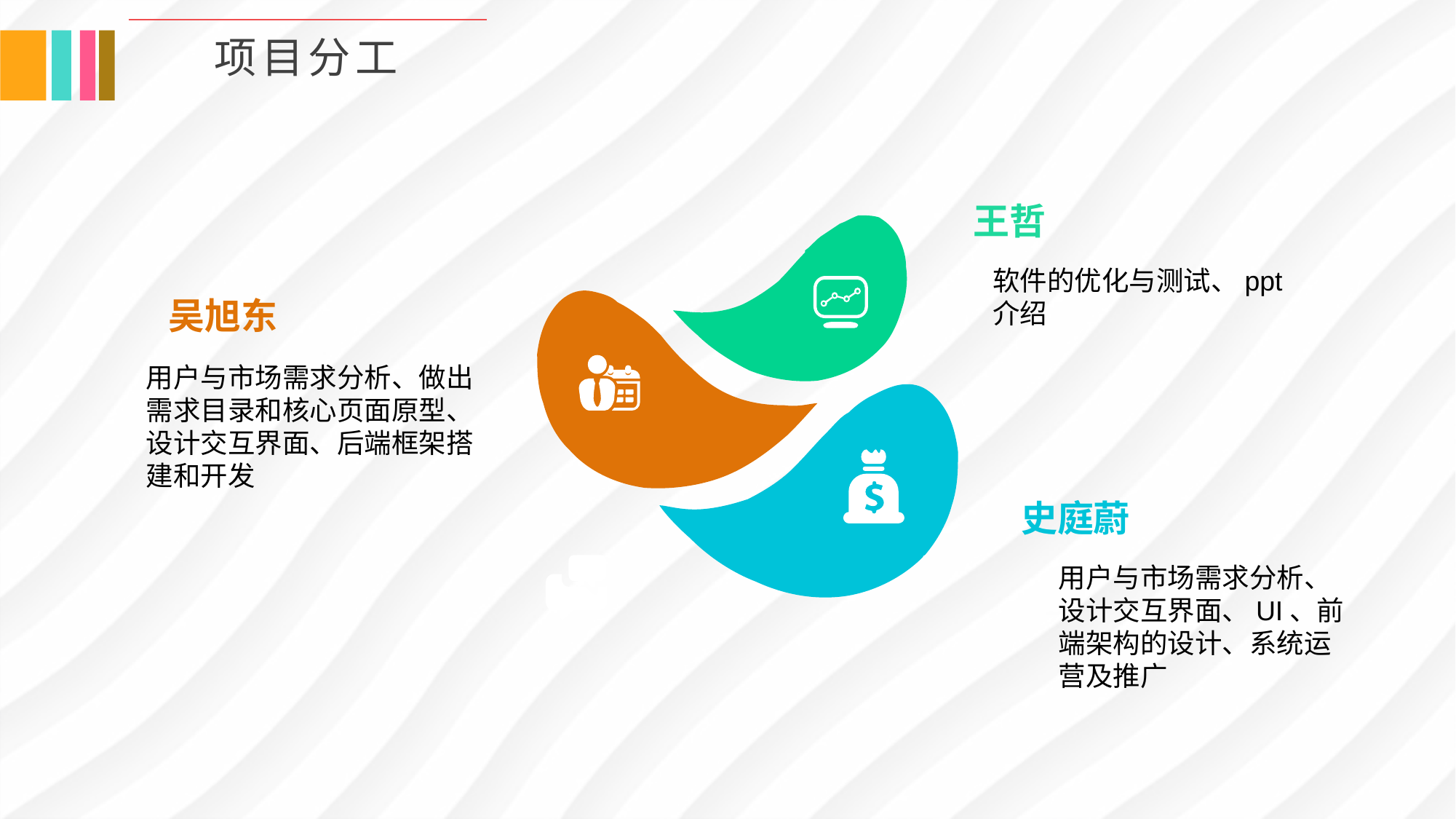

0
项目分工
王哲

软件的优化与测试、ppt介绍

吴旭东

用户与市场需求分析、做出需求目录和核心页面原型、设计交互界面、后端框架搭建和开发

史庭蔚

用户与市场需求分析、设计交互界面、UI、前端架构的设计、系统运营及推广